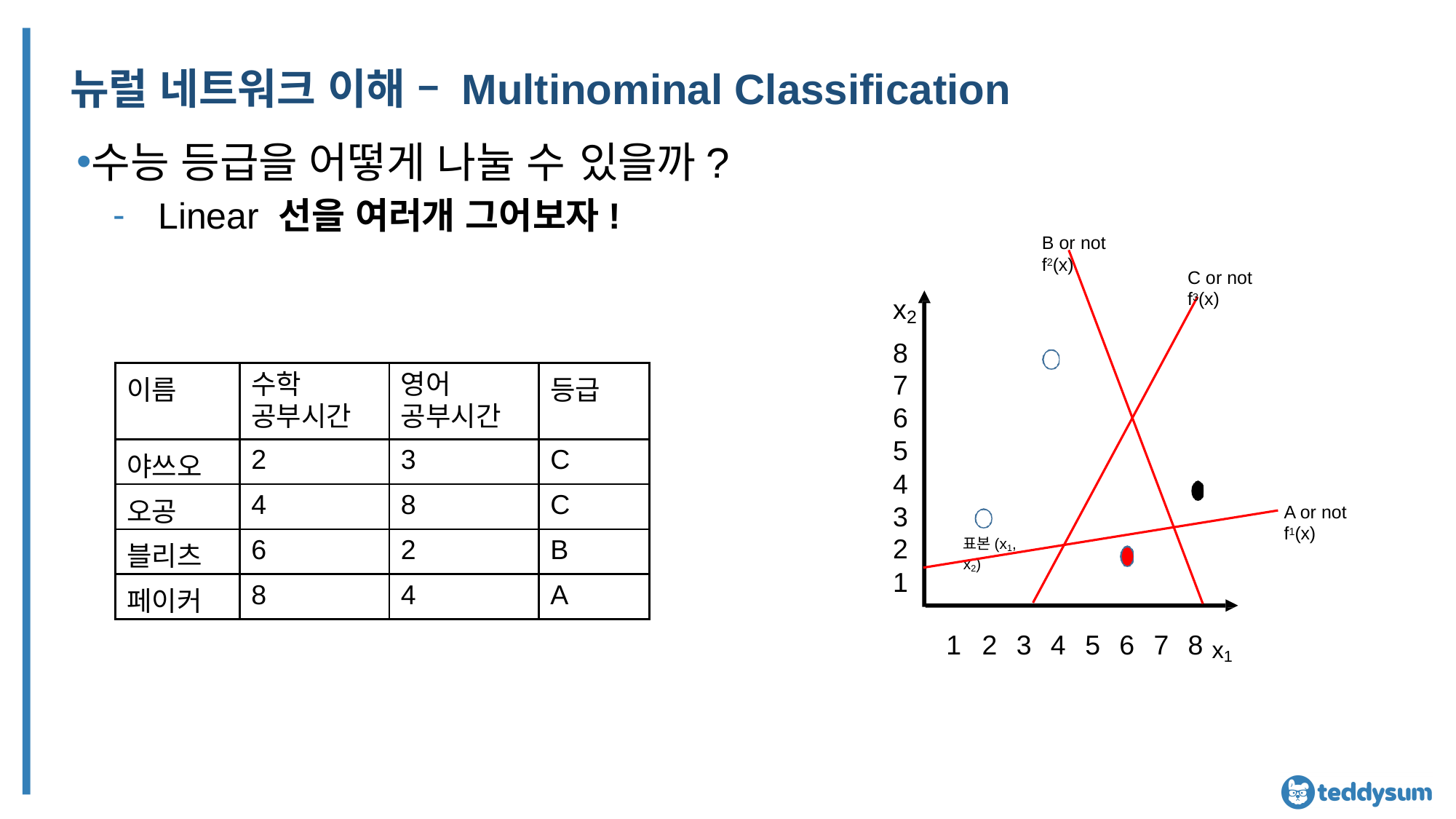

# 뉴럴 네트워크 이해 – Multinominal Classification
수능 등급을 어떻게 나눌 수 있을까?
Linear 선을 여러개 그어보자!
B or not  f2(x)

C or not  f3(x)
x

2
8
7
6
5
4
3
2
1

| 이름 | 수학 공부시간 | 영어 공부시간 | 등급 |
| --- | --- | --- | --- |
| 야쓰오 | 2 | 3 | C |
| 오공 | 4 | 8 | C |
| 블리츠 | 6 | 2 | B |
| 페이커 | 8 | 4 | A |

A or not  f1(x)

표본(x1, x2)

1	2	3	4	5	6	7	8 x1